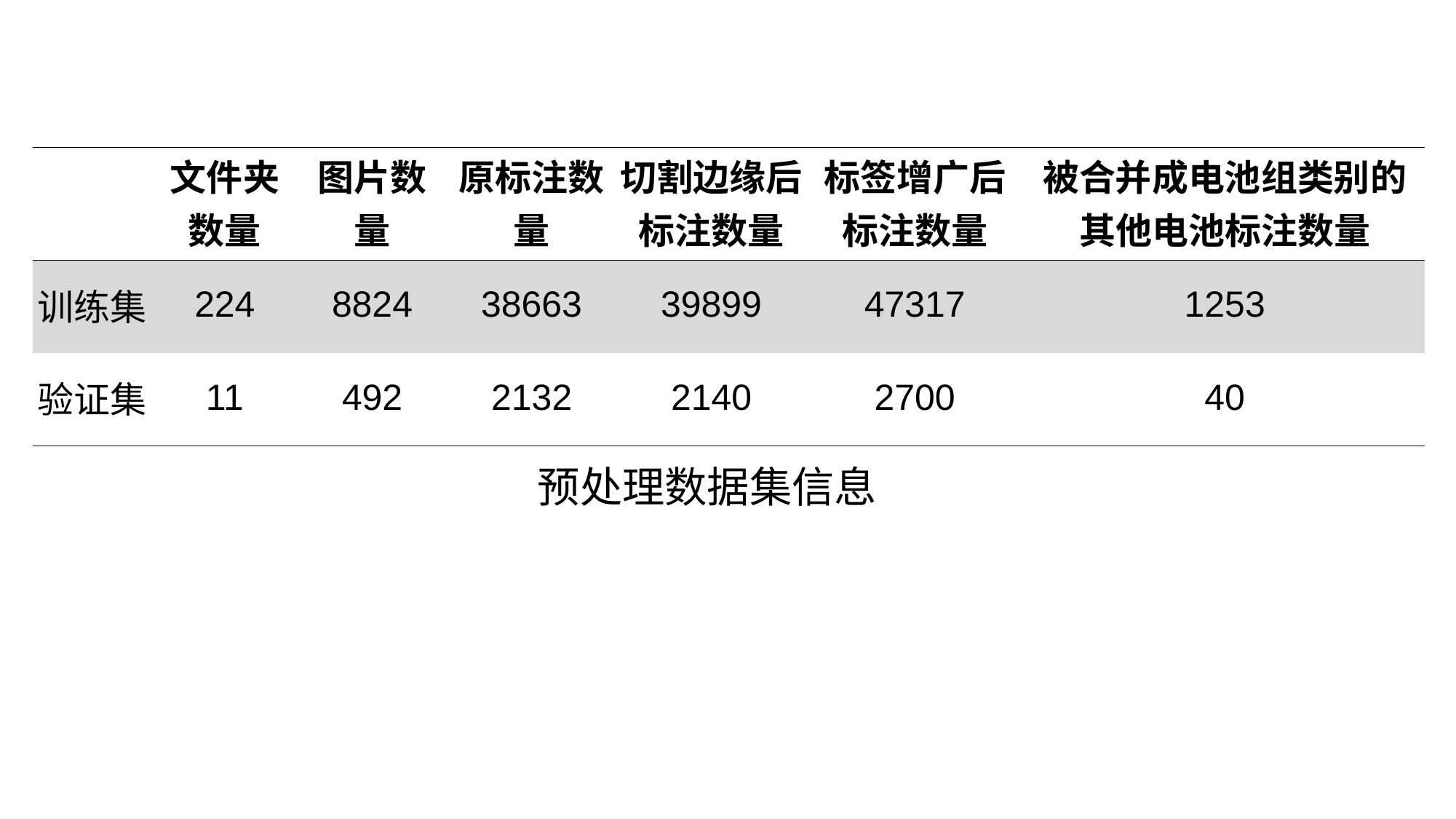

|  | 文件夹数量 | 图片数量 | 原标注数量 | 切割边缘后标注数量 | 标签增广后标注数量 | 被合并成电池组类别的其他电池标注数量 |
| --- | --- | --- | --- | --- | --- | --- |
| 训练集 | 224 | 8824 | 38663 | 39899 | 47317 | 1253 |
| 验证集 | 11 | 492 | 2132 | 2140 | 2700 | 40 |
预处理数据集信息